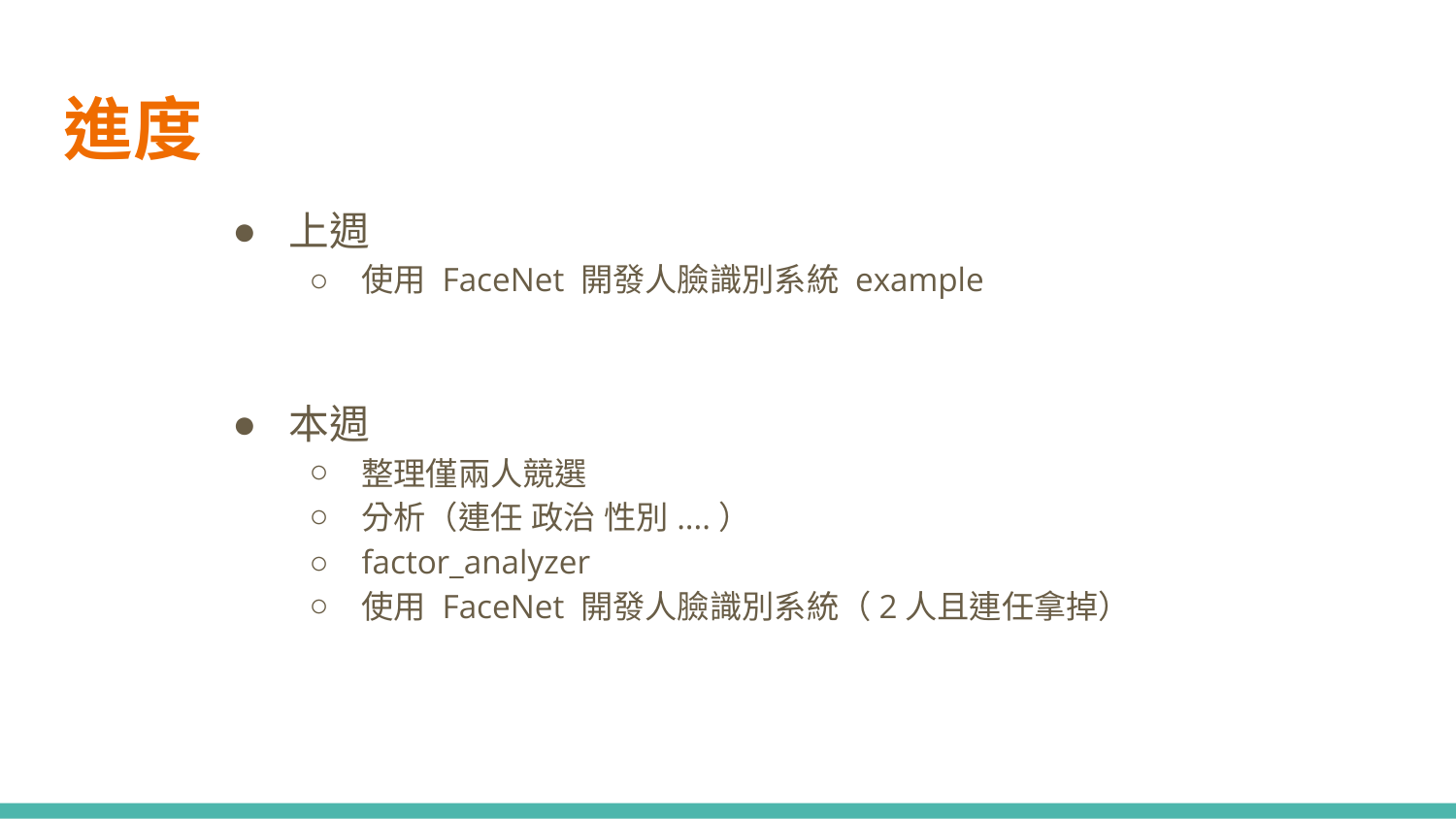

進度
上週
使用 FaceNet 開發人臉識別系統 example

本週
整理僅兩人競選
分析（連任 政治 性別....）
factor_analyzer
使用 FaceNet 開發人臉識別系統（2人且連任拿掉）